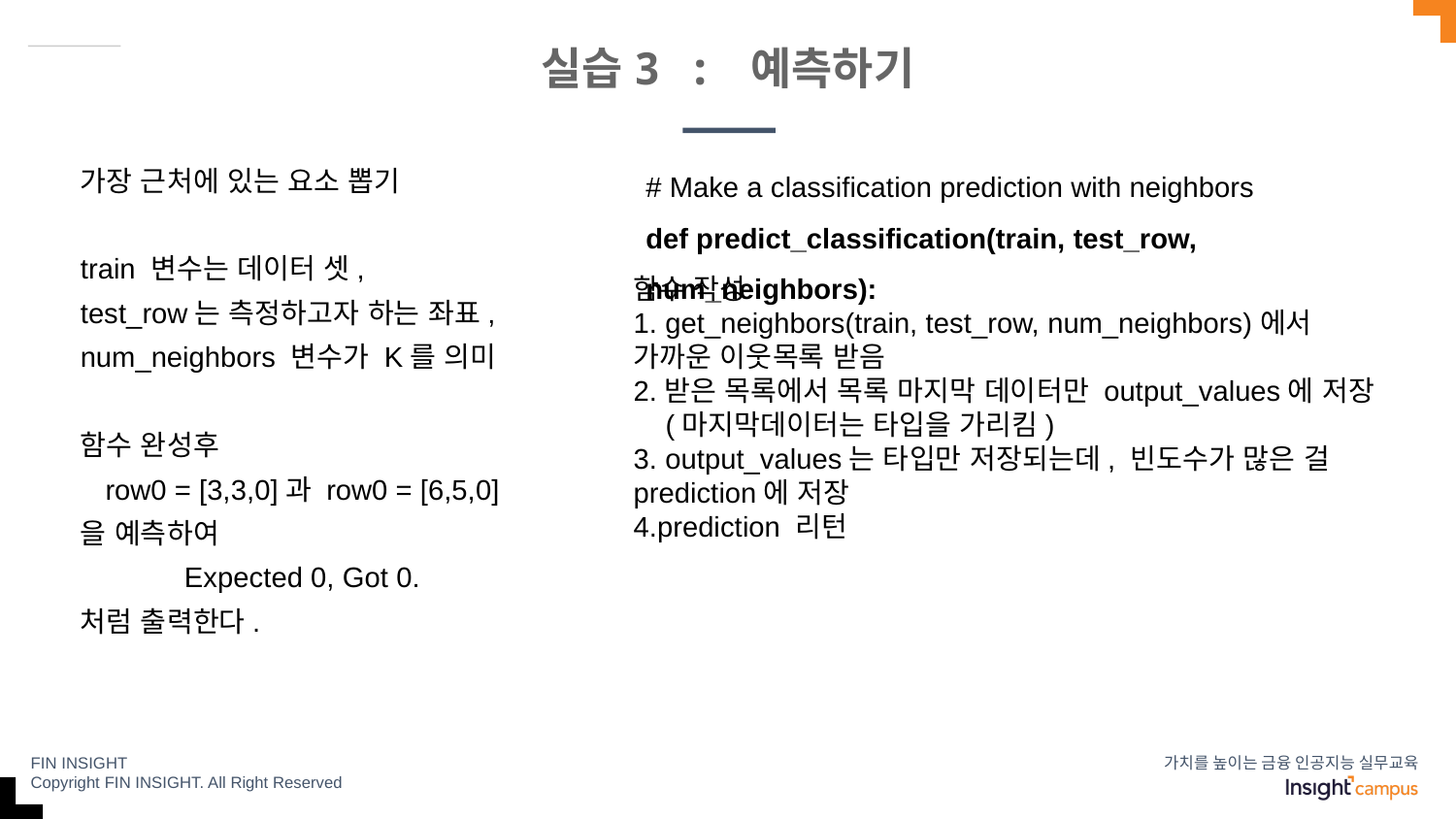

# 실습3 : 예측하기
가장 근처에 있는 요소 뽑기

train 변수는 데이터 셋,
test_row는 측정하고자 하는 좌표, num_neighbors 변수가 K를 의미

함수 완성후
row0 = [3,3,0]과 row0 = [6,5,0]
을 예측하여
Expected 0, Got 0.
처럼 출력한다.
# Make a classification prediction with neighbors
def predict_classification(train, test_row, num_neighbors):
	neighbors = get_neighbors(train, test_row, num_neighbors)
	for neighbor in neighbors:
		print(neighbor)
	output_values = [row[-1] for row in neighbors]
	prediction = max(set(output_values), key=output_values.count)
	return prediction
함수 작성
1. get_neighbors(train, test_row, num_neighbors)에서
가까운 이웃목록 받음
2.받은 목록에서 목록 마지막 데이터만 output_values에 저장
    (마지막데이터는 타입을 가리킴)
3. output_values는 타입만 저장되는데, 빈도수가 많은 걸
prediction에 저장
4.prediction 리턴